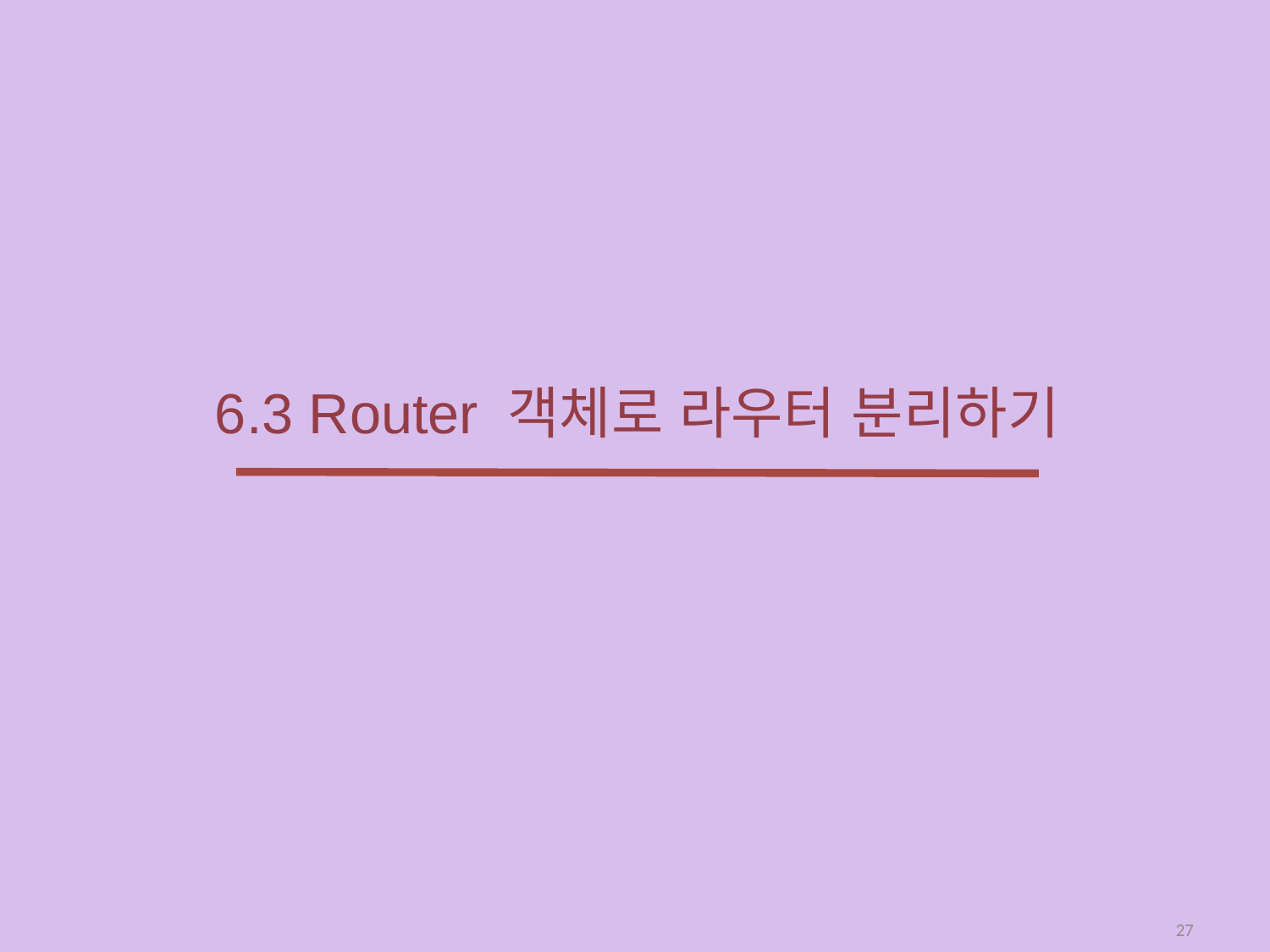

# 6.3 Router 객체로 라우터 분리하기
27